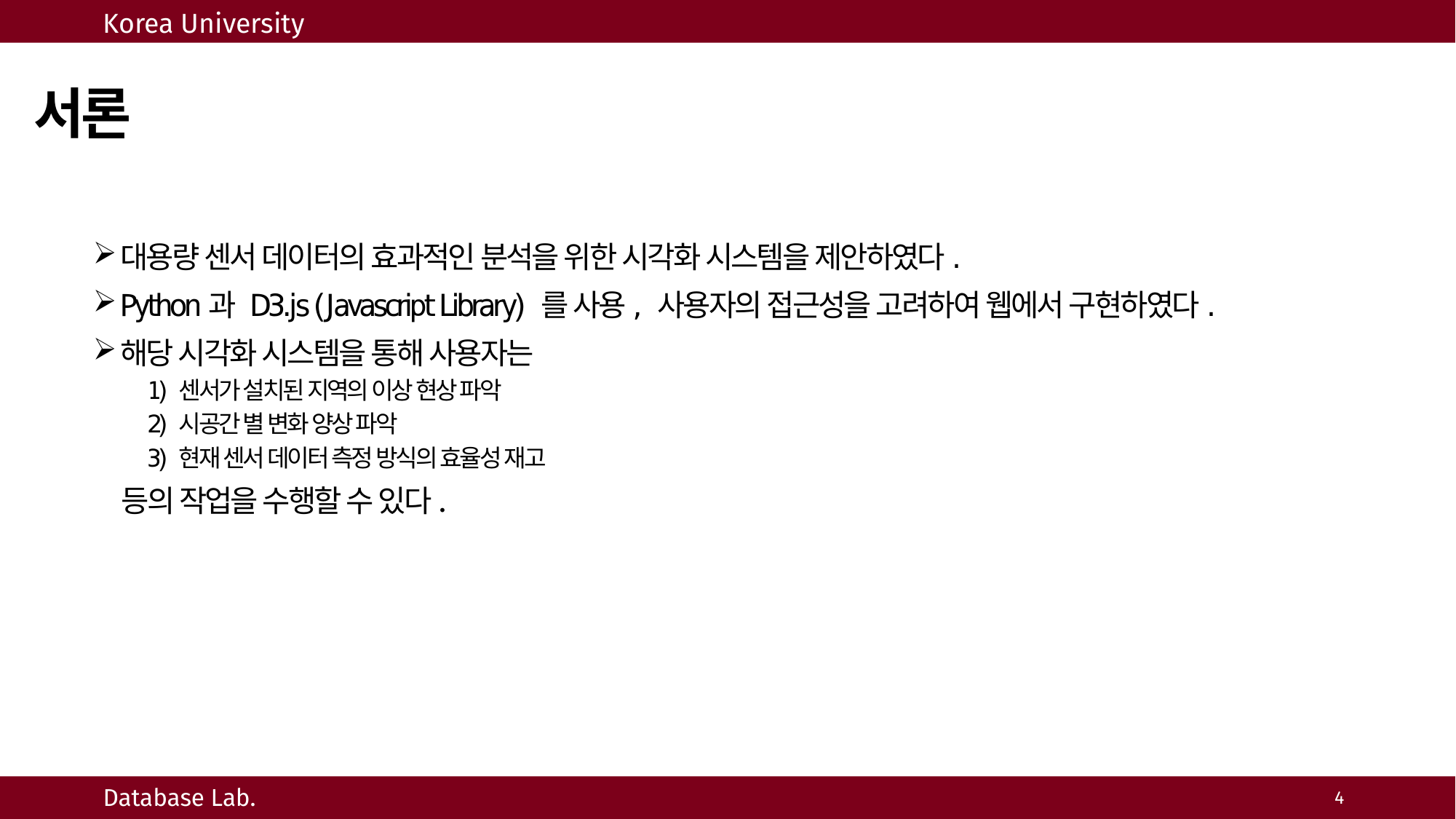

서론
대용량 센서 데이터의 효과적인 분석을 위한 시각화 시스템을 제안하였다.
Python과 D3.js (Javascript Library) 를 사용, 사용자의 접근성을 고려하여 웹에서 구현하였다.
해당 시각화 시스템을 통해 사용자는
1) 센서가 설치된 지역의 이상 현상 파악
2) 시공간 별 변화 양상 파악
3) 현재 센서 데이터 측정 방식의 효율성 재고
등의 작업을 수행할 수 있다.
4